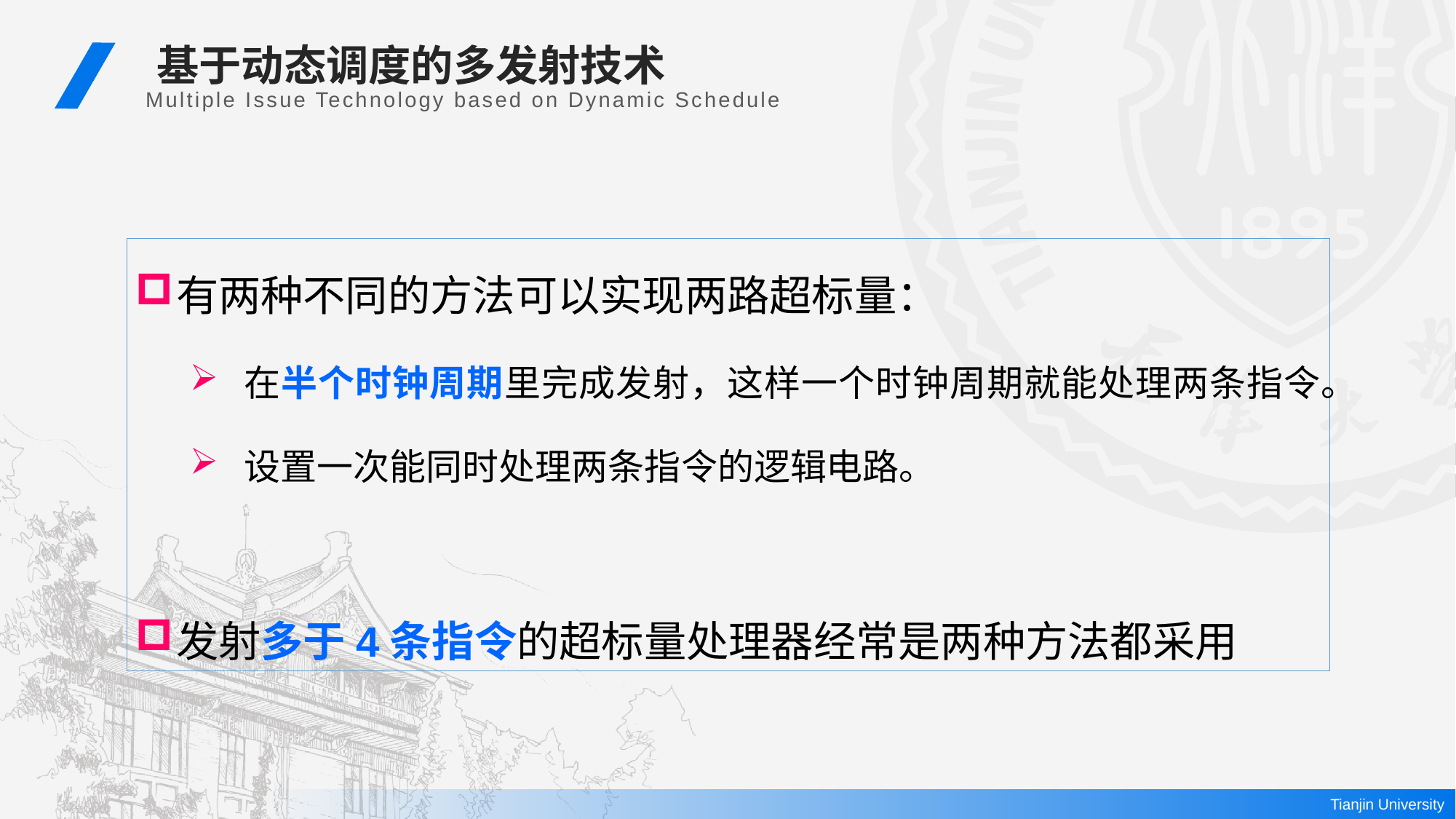

基于动态调度的多发射技术
Multiple Issue Technology based on Dynamic Schedule
有两种不同的方法可以实现两路超标量：
在半个时钟周期里完成发射，这样一个时钟周期就能处理两条指令。
设置一次能同时处理两条指令的逻辑电路。

发射多于4条指令的超标量处理器经常是两种方法都采用